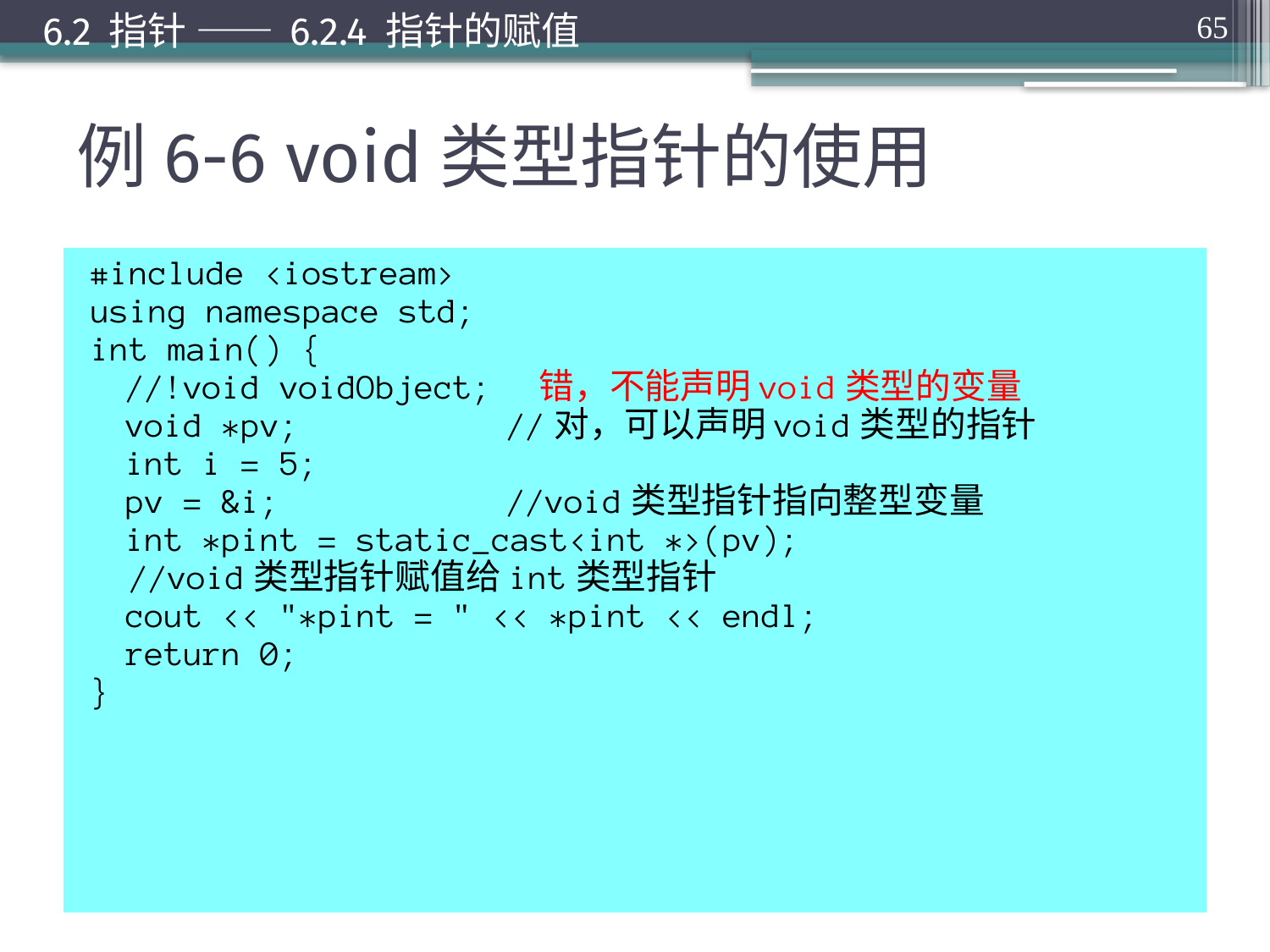

6.2 指针 —— 6.2.4 指针的赋值
65
# 例6-6 void类型指针的使用
#include <iostream>
using namespace std;
int main() {
	//!void voidObject;  错，不能声明void类型的变量
	void *pv;		//对，可以声明void类型的指针
	int i = 5;
	pv = &i;		//void类型指针指向整型变量
	int *pint = static_cast<int *>(pv);
  //void类型指针赋值给int类型指针
	cout << "*pint = " << *pint << endl;
	return 0;
}